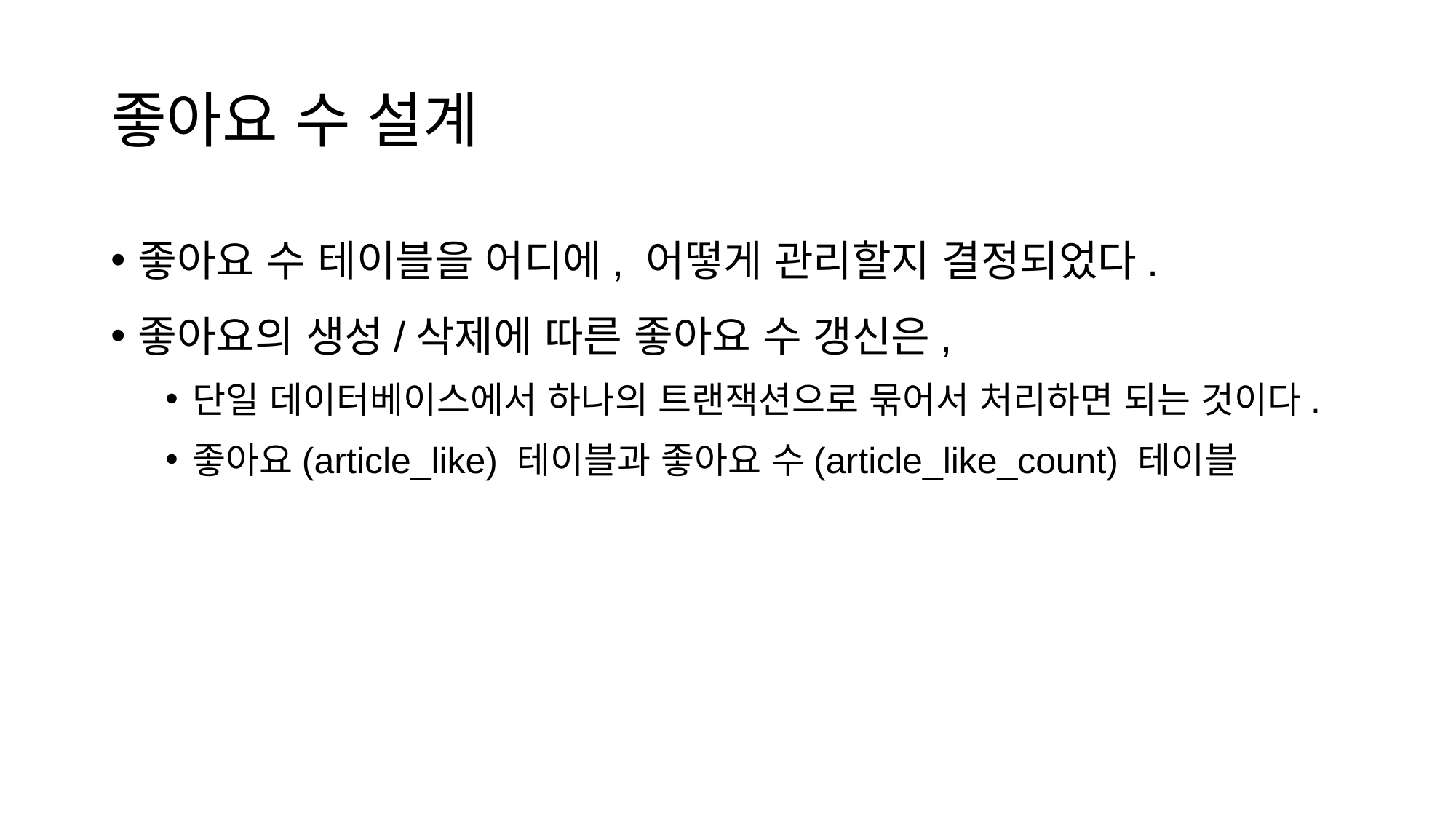

# 좋아요 수 설계
좋아요 수 테이블을 어디에, 어떻게 관리할지 결정되었다.
좋아요의 생성/삭제에 따른 좋아요 수 갱신은,
단일 데이터베이스에서 하나의 트랜잭션으로 묶어서 처리하면 되는 것이다.
좋아요(article_like) 테이블과 좋아요 수(article_like_count) 테이블